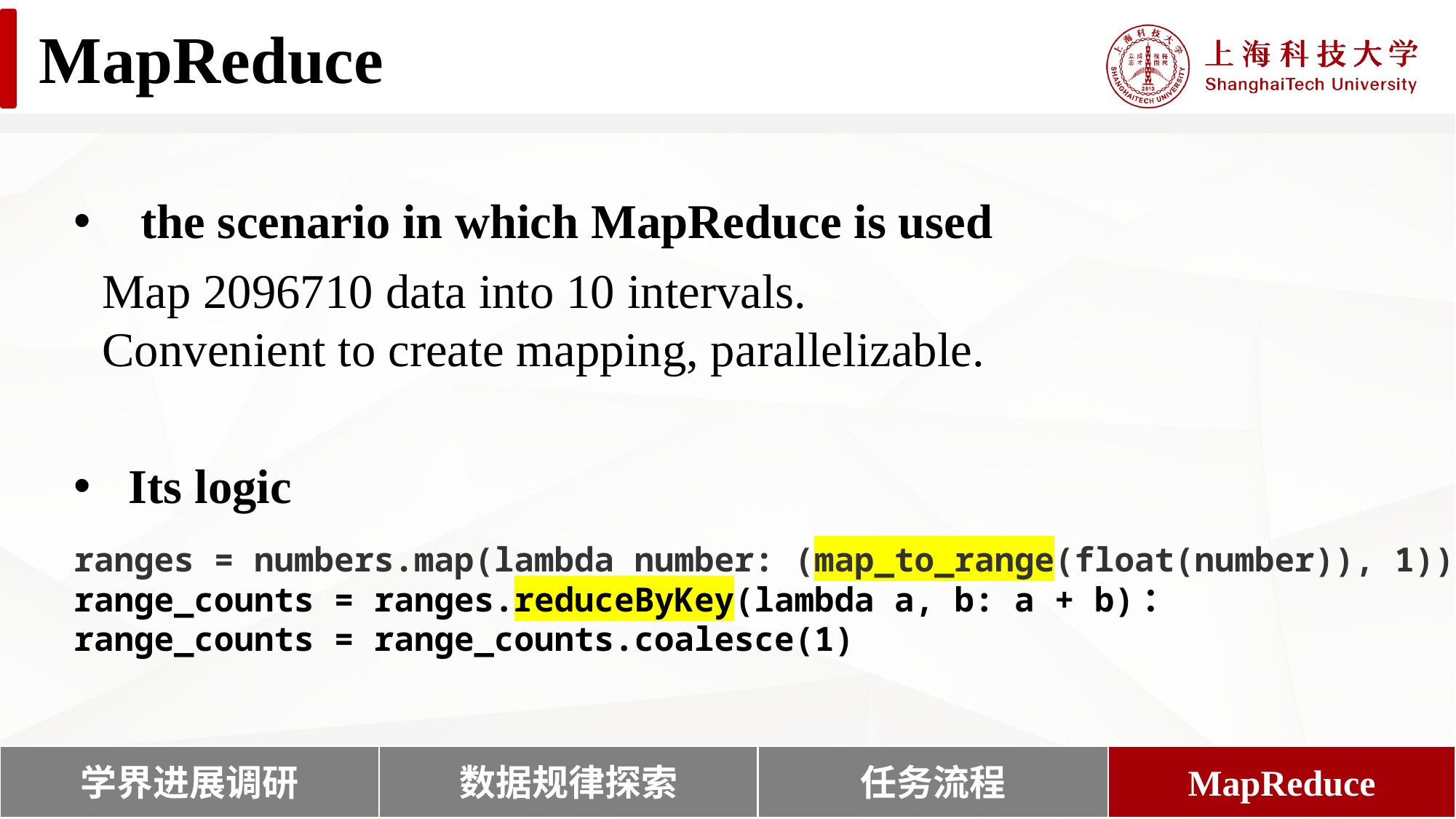

MapReduce
 the scenario in which MapReduce is used
Map 2096710 data into 10 intervals.
Convenient to create mapping, parallelizable.
Its logic
ranges = numbers.map(lambda number: (map_to_range(float(number)), 1))
range_counts = ranges.reduceByKey(lambda a, b: a + b)：
range_counts = range_counts.coalesce(1)
学界进展调研
数据规律探索
MapReduce
任务流程